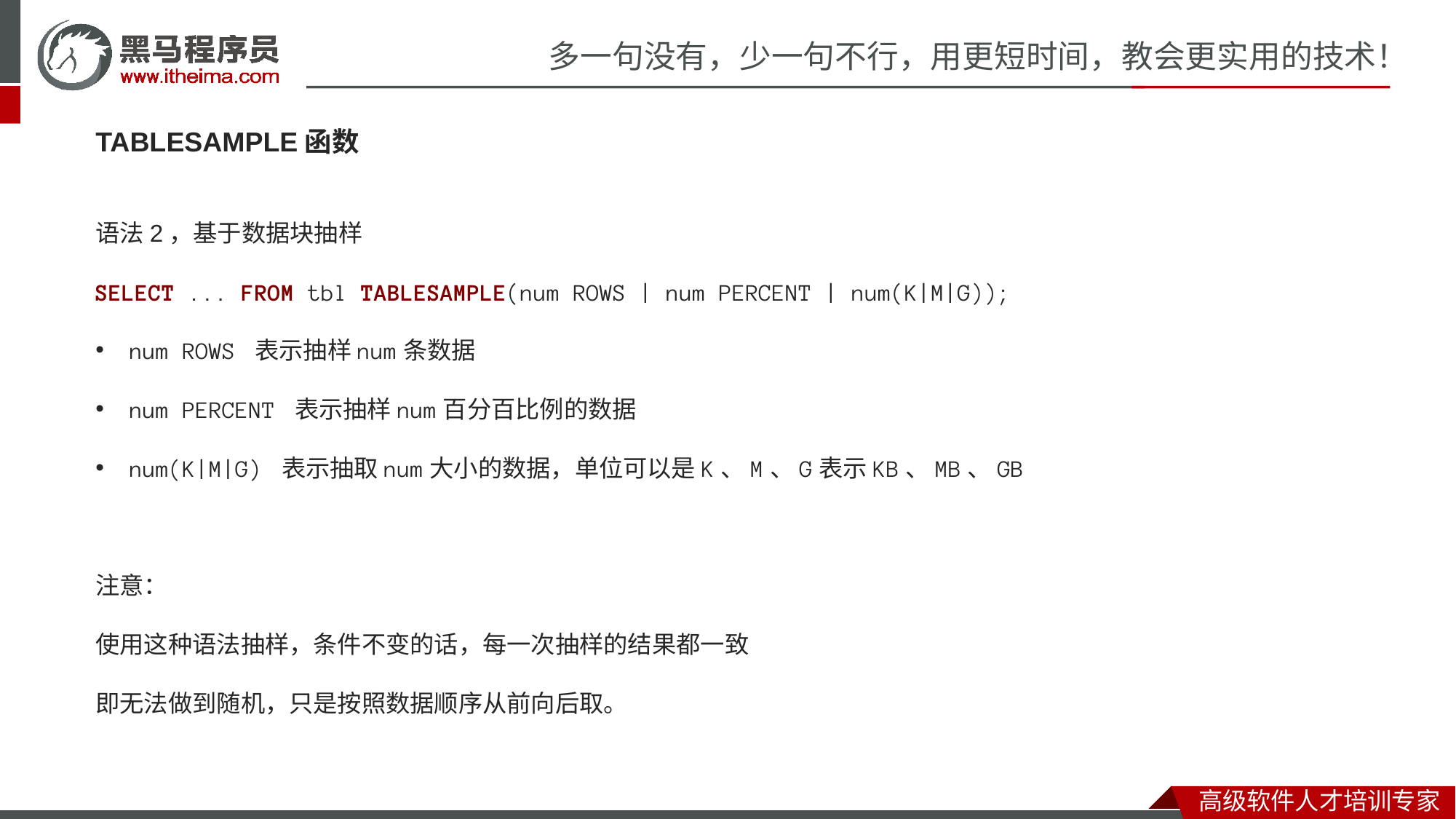

TABLESAMPLE函数
语法2，基于数据块抽样
SELECT ... FROM tbl TABLESAMPLE(num ROWS | num PERCENT | num(K|M|G));
num ROWS 表示抽样num条数据
num PERCENT 表示抽样num百分百比例的数据
num(K|M|G) 表示抽取num大小的数据，单位可以是K、M、G表示KB、MB、GB

注意：
使用这种语法抽样，条件不变的话，每一次抽样的结果都一致
即无法做到随机，只是按照数据顺序从前向后取。